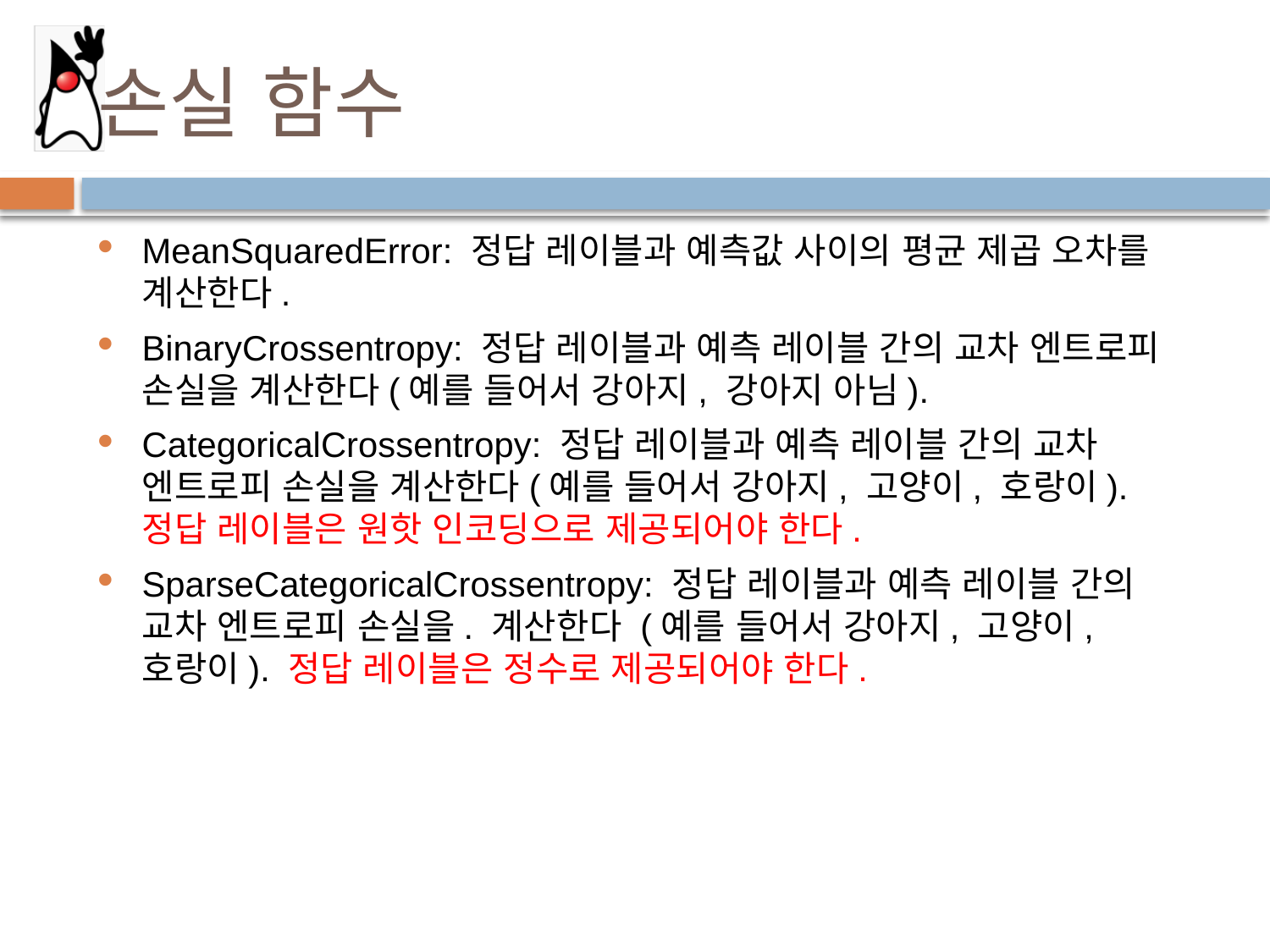

# 손실 함수
MeanSquaredError: 정답 레이블과 예측값 사이의 평균 제곱 오차를 계산한다.
BinaryCrossentropy: 정답 레이블과 예측 레이블 간의 교차 엔트로피 손실을 계산한다(예를 들어서 강아지, 강아지 아님).
CategoricalCrossentropy: 정답 레이블과 예측 레이블 간의 교차 엔트로피 손실을 계산한다(예를 들어서 강아지, 고양이, 호랑이). 정답 레이블은 원핫 인코딩으로 제공되어야 한다.
SparseCategoricalCrossentropy: 정답 레이블과 예측 레이블 간의 교차 엔트로피 손실을. 계산한다 (예를 들어서 강아지, 고양이, 호랑이). 정답 레이블은 정수로 제공되어야 한다.